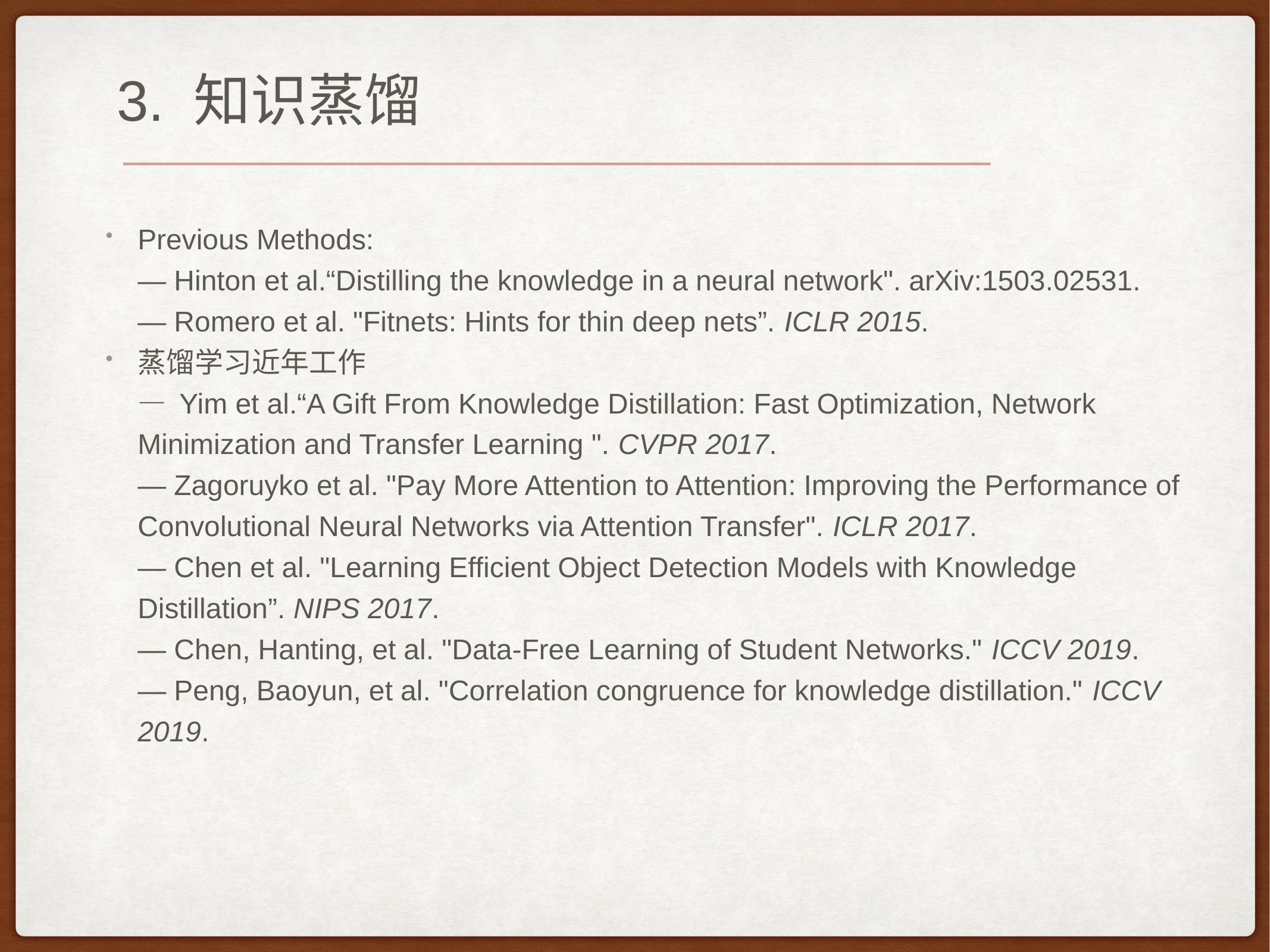

3. 知识蒸馏

Previous Methods:
— Hinton et al.“Distilling the knowledge in a neural network". arXiv:1503.02531.
— Romero et al. "Fitnets: Hints for thin deep nets”. ICLR 2015.
蒸馏学习近年工作
— Yim et al.“A Gift From Knowledge Distillation: Fast Optimization, Network Minimization and Transfer Learning ". CVPR 2017.
— Zagoruyko et al. "Pay More Attention to Attention: Improving the Performance of Convolutional Neural Networks via Attention Transfer". ICLR 2017.
— Chen et al. "Learning Efficient Object Detection Models with Knowledge Distillation”. NIPS 2017.
— Chen, Hanting, et al. "Data-Free Learning of Student Networks." ICCV 2019.
— Peng, Baoyun, et al. "Correlation congruence for knowledge distillation." ICCV  2019.